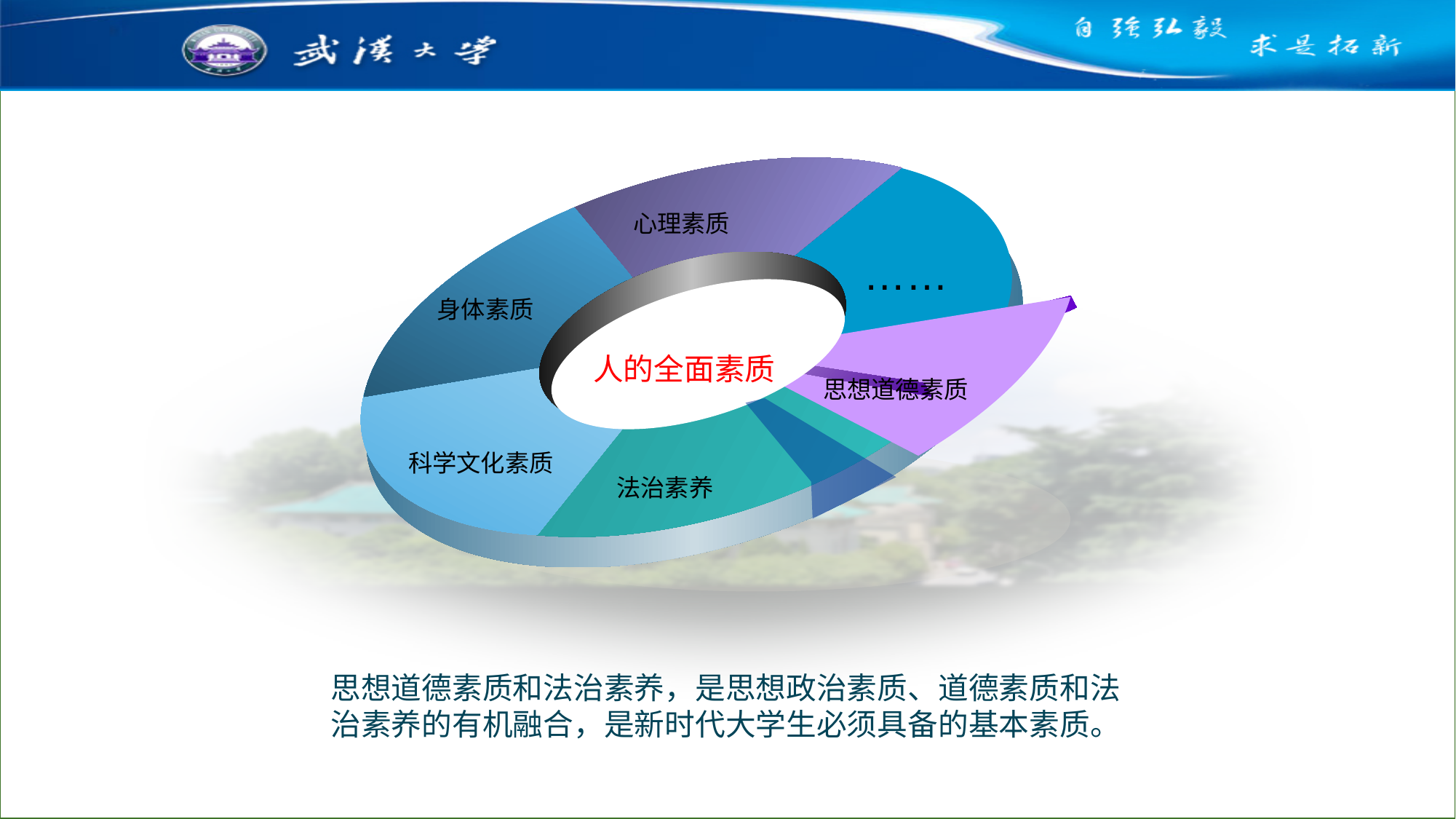

#

心理素质
……
身体素质
人的全面素质
思想道德素质
科学文化素质
法治素养
思想道德素质和法治素养，是思想政治素质、道德素质和法治素养的有机融合，是新时代大学生必须具备的基本素质。